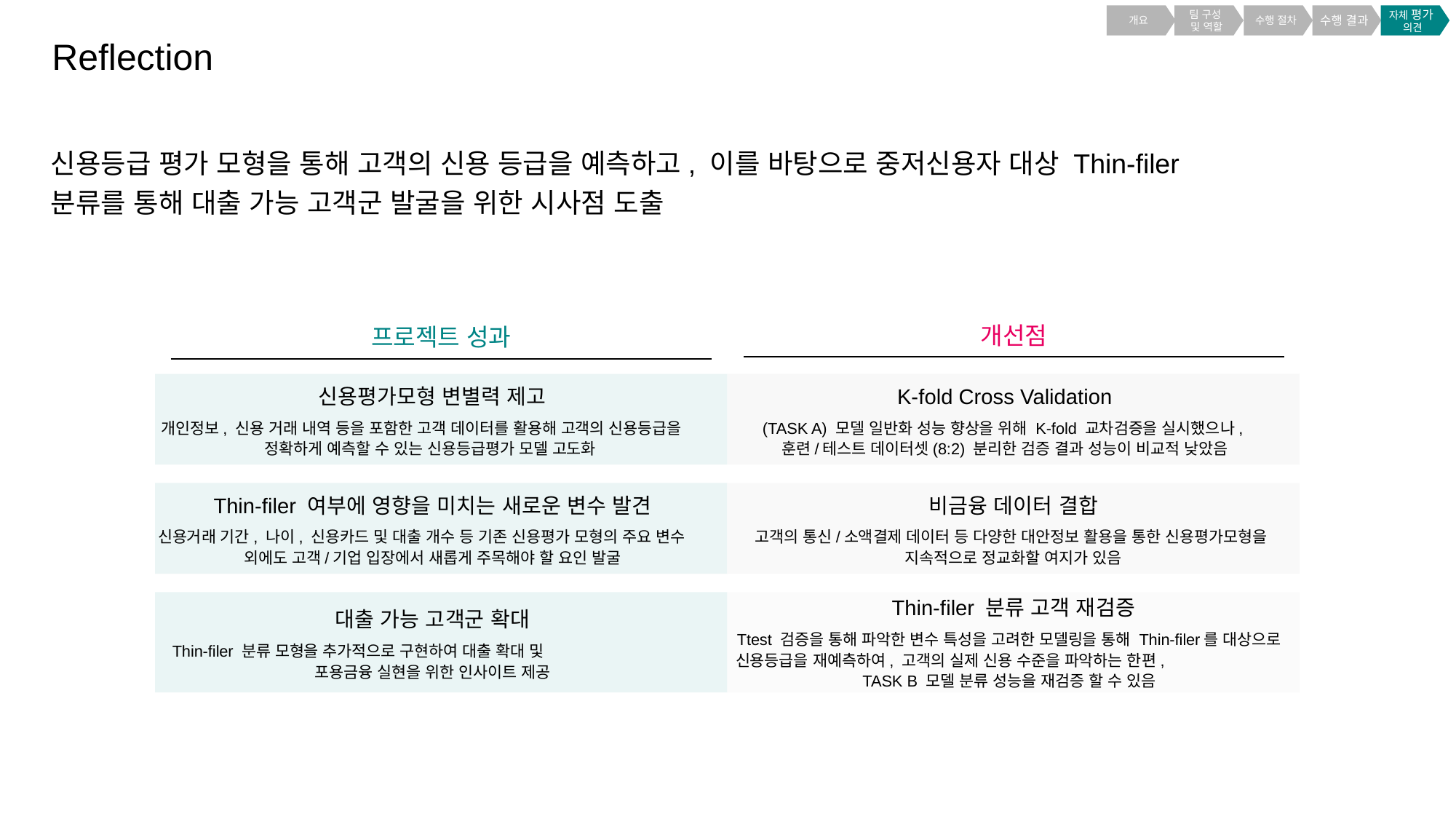

개요
팀 구성
및 역할
수행 절차
수행 결과
자체 평가
의견
Reflection
신용등급 평가 모형을 통해 고객의 신용 등급을 예측하고, 이를 바탕으로 중저신용자 대상 Thin-filer 분류를 통해 대출 가능 고객군 발굴을 위한 시사점 도출
개선점
프로젝트 성과
신용평가모형 변별력 제고
개인정보, 신용 거래 내역 등을 포함한 고객 데이터를 활용해 고객의 신용등급을      정확하게 예측할 수 있는 신용등급평가 모델 고도화
K-fold Cross Validation
(TASK A) 모델 일반화 성능 향상을 위해 K-fold 교차검증을 실시했으나,
훈련/테스트 데이터셋(8:2) 분리한 검증 결과 성능이 비교적 낮았음
Thin-filer 여부에 영향을 미치는 새로운 변수 발견
신용거래 기간, 나이, 신용카드 및 대출 개수 등 기존 신용평가 모형의 주요 변수      외에도 고객/기업 입장에서 새롭게 주목해야 할 요인 발굴
비금융 데이터 결합
고객의 통신/소액결제 데이터 등 다양한 대안정보 활용을 통한 신용평가모형을
지속적으로 정교화할 여지가 있음
대출 가능 고객군 확대
Thin-filer 분류 모형을 추가적으로 구현하여 대출 확대 및                                   포용금융 실현을 위한 인사이트 제공
Thin-filer 분류 고객 재검증
Ttest 검증을 통해 파악한 변수 특성을 고려한 모델링을 통해 Thin-filer를 대상으로   신용등급을 재예측하여, 고객의 실제 신용 수준을 파악하는 한편,                              TASK B 모델 분류 성능을 재검증 할 수 있음